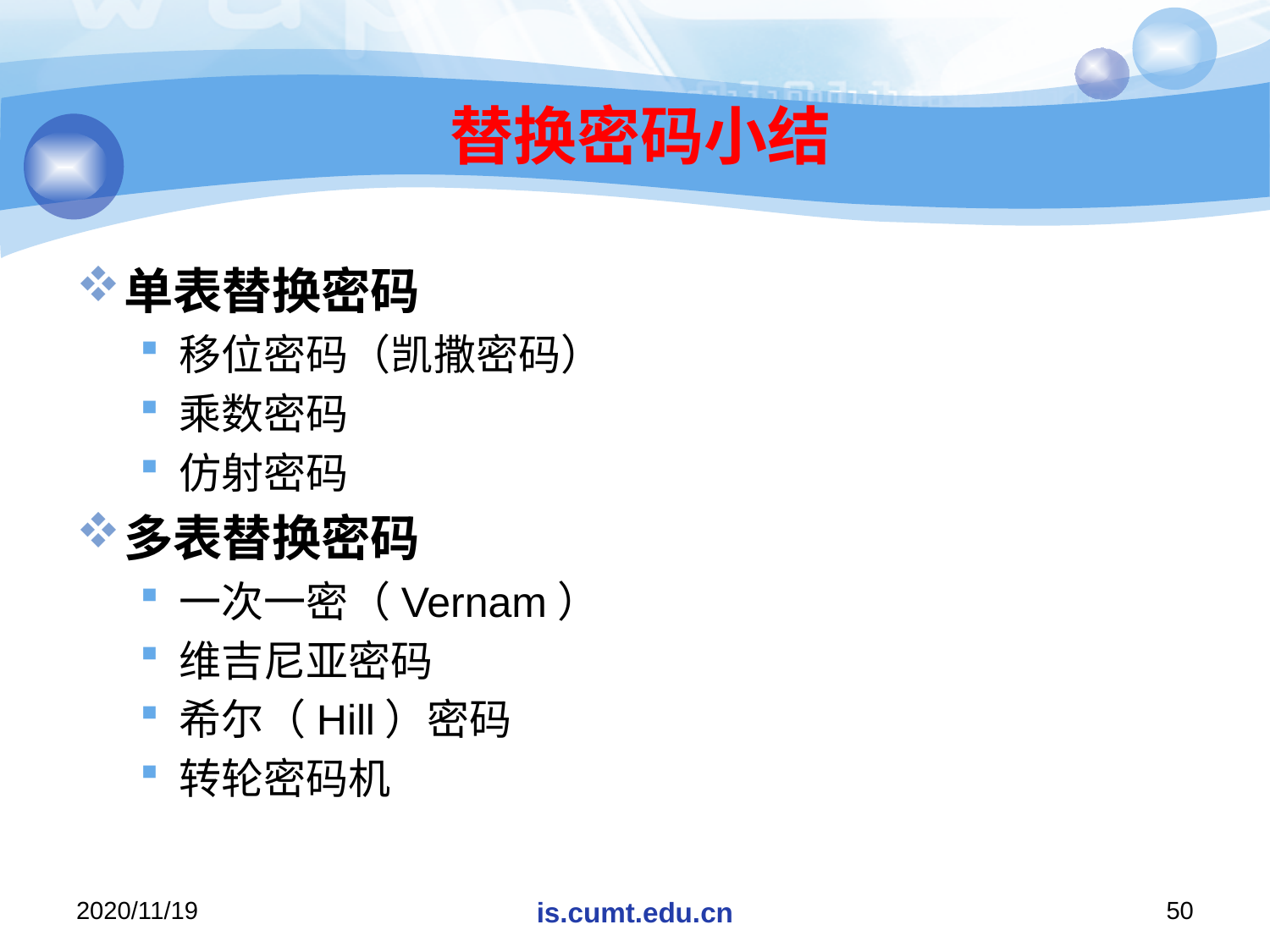

# 替换密码小结
单表替换密码
移位密码（凯撒密码）
乘数密码
仿射密码
多表替换密码
一次一密（Vernam）
维吉尼亚密码
希尔（Hill）密码
转轮密码机
2020/11/19
is.cumt.edu.cn
50